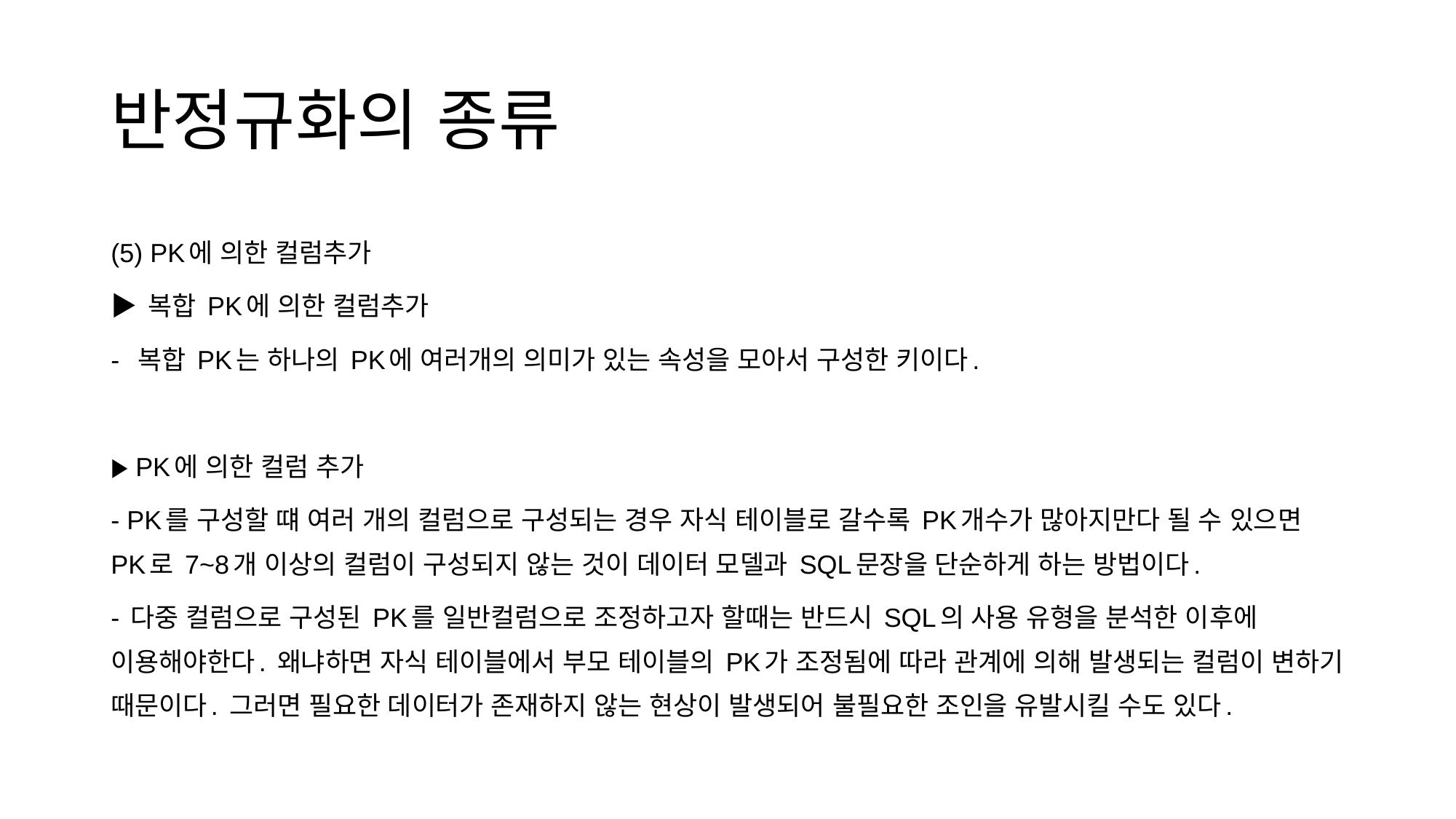

# 반정규화의 종류
(5) PK에 의한 컬럼추가
▶ 복합 PK에 의한 컬럼추가
-  복합 PK는 하나의 PK에 여러개의 의미가 있는 속성을 모아서 구성한 키이다.

▶ PK에 의한 컬럼 추가
- PK를 구성할 떄 여러 개의 컬럼으로 구성되는 경우 자식 테이블로 갈수록 PK개수가 많아지만다 될 수 있으면 PK로 7~8개 이상의 컬럼이 구성되지 않는 것이 데이터 모델과 SQL문장을 단순하게 하는 방법이다.
- 다중 컬럼으로 구성된 PK를 일반컬럼으로 조정하고자 할때는 반드시 SQL의 사용 유형을 분석한 이후에 이용해야한다. 왜냐하면 자식 테이블에서 부모 테이블의 PK가 조정됨에 따라 관계에 의해 발생되는 컬럼이 변하기 때문이다. 그러면 필요한 데이터가 존재하지 않는 현상이 발생되어 불필요한 조인을 유발시킬 수도 있다.